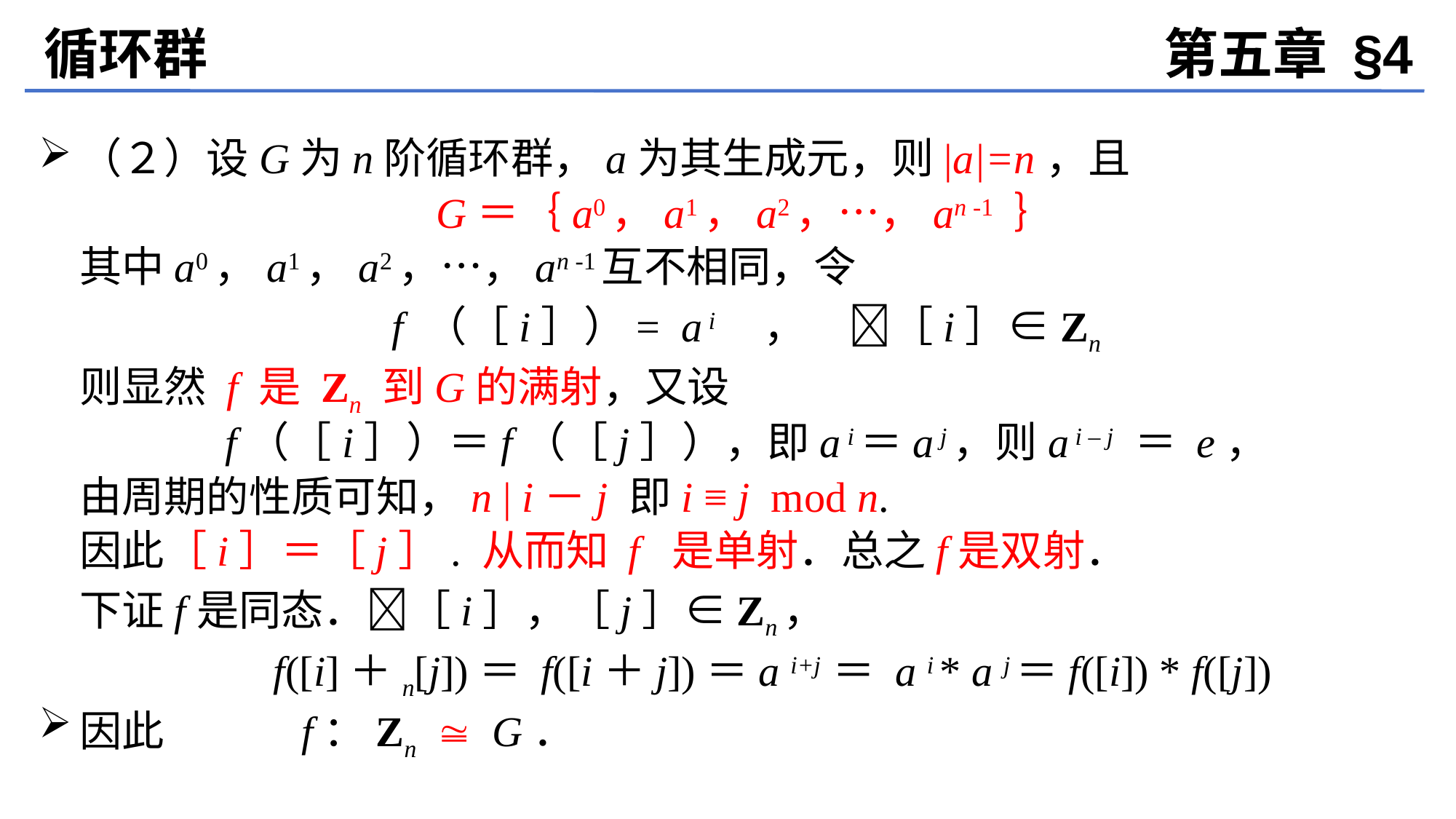

循环群
第五章 §4
（２）设G为n阶循环群，a为其生成元，则|a|=n，且
	G＝｛a0，a1，a2，…，an -1 ｝
	其中a0，a1，a2，…，an -1互不相同，令
	f （［i］）=  a i　，　∀［i］∈Zn
	则显然 f 是 Zn 到G的满射，又设
	f（［i］）＝f（［j］），即a i＝a j，则a i – j ＝ e，
	由周期的性质可知，n | i－j 即i ≡ j  mod n.
	因此［i］＝［j］. 从而知 f  是单射．总之f是双射．
	下证f是同态．∀［i］，［j］∈Zn，
	　f([i]＋n[j])＝ f([i＋j])＝a i+j ＝ a i * a j＝f([i]) * f([j])
因此　　　f：Zn  ≅  G．